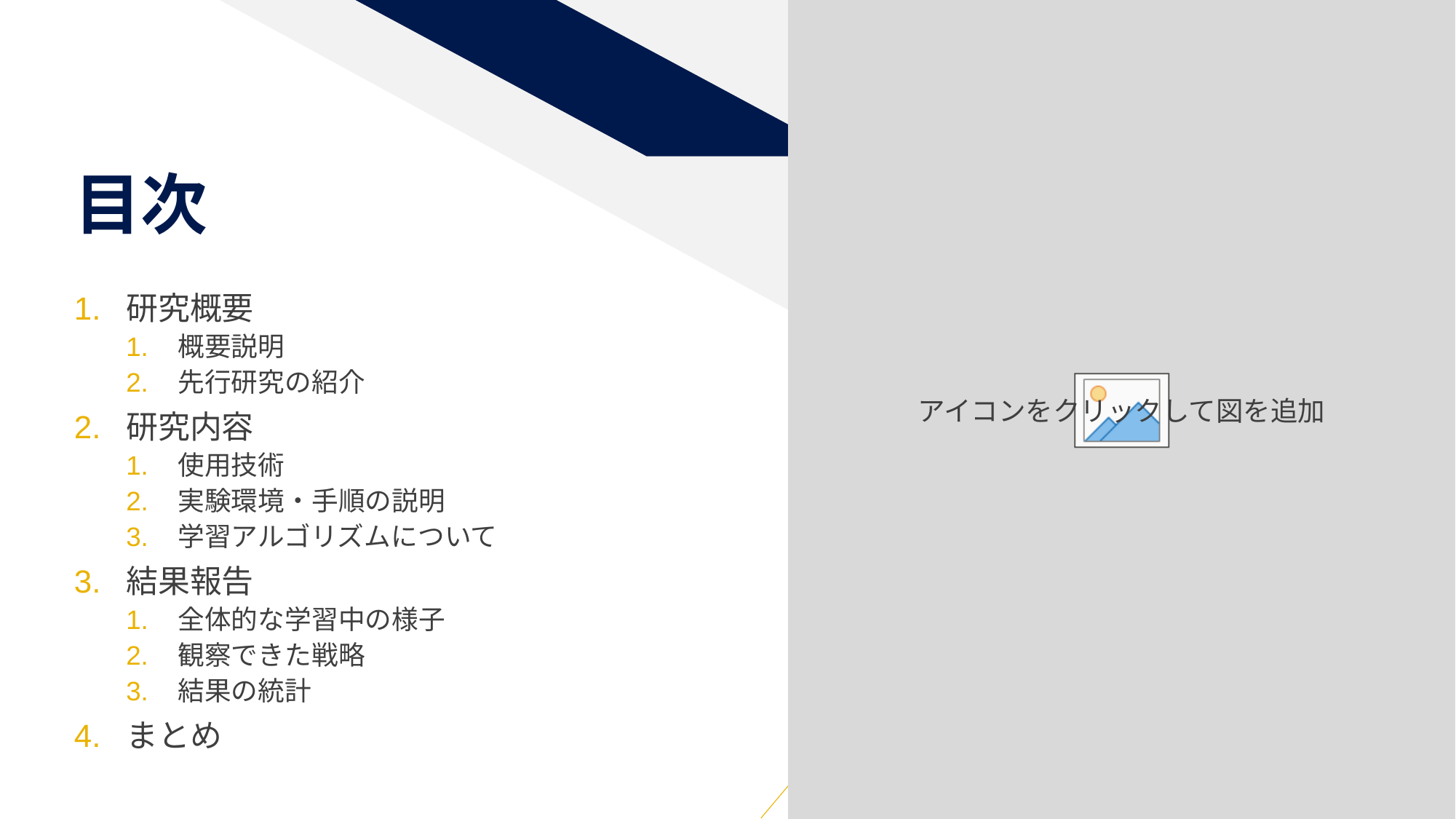

# 目次
研究概要
概要説明
先行研究の紹介
研究内容
使用技術
実験環境・手順の説明
学習アルゴリズムについて
結果報告
全体的な学習中の様子
観察できた戦略
結果の統計
まとめ